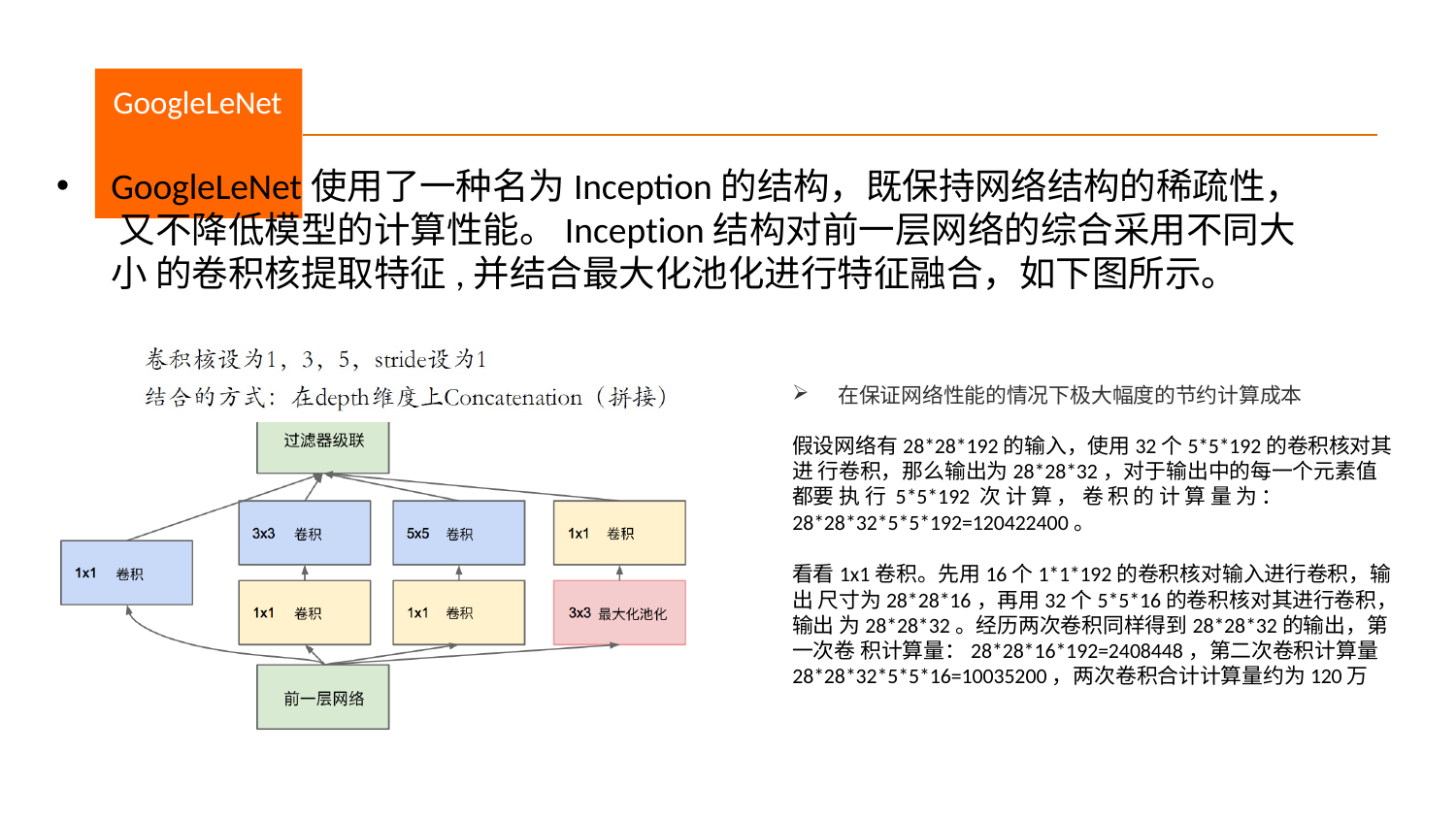

# GoogleLeNet

GoogleLeNet使用了一种名为Inception的结构，既保持网络结构的稀疏性，  又不降低模型的计算性能。Inception结构对前一层网络的综合采用不同大小 的卷积核提取特征,并结合最大化池化进行特征融合，如下图所示。

在保证网络性能的情况下极大幅度的节约计算成本

假设网络有28*28*192的输入，使用32个5*5*192的卷积核对其进 行卷积，那么输出为28*28*32，对于输出中的每一个元素值都要 执 行 5*5*192 次 计 算 ， 卷 积 的 计 算 量 为 ：  28*28*32*5*5*192=120422400。

看看1x1卷积。先用16个1*1*192的卷积核对输入进行卷积，输出 尺寸为28*28*16，再用32个5*5*16的卷积核对其进行卷积，输出 为28*28*32。经历两次卷积同样得到28*28*32的输出，第一次卷 积计算量：28*28*16*192=2408448，第二次卷积计算量 28*28*32*5*5*16=10035200，两次卷积合计计算量约为120万